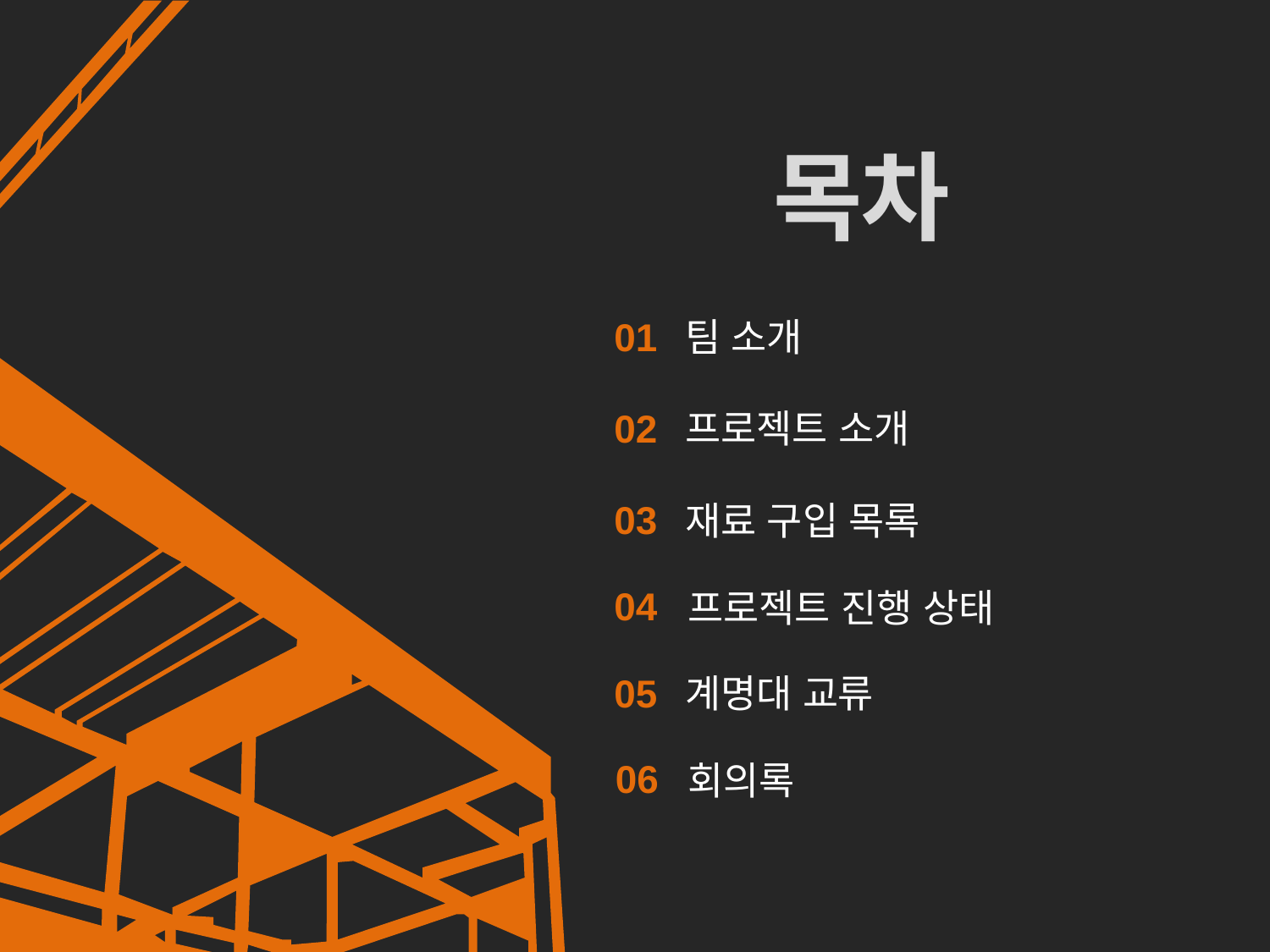

목차
팀 소개
01
02
프로젝트 소개
03
재료 구입 목록
04
계명대 교류
회의록

프로젝트 진행 상태
05
06